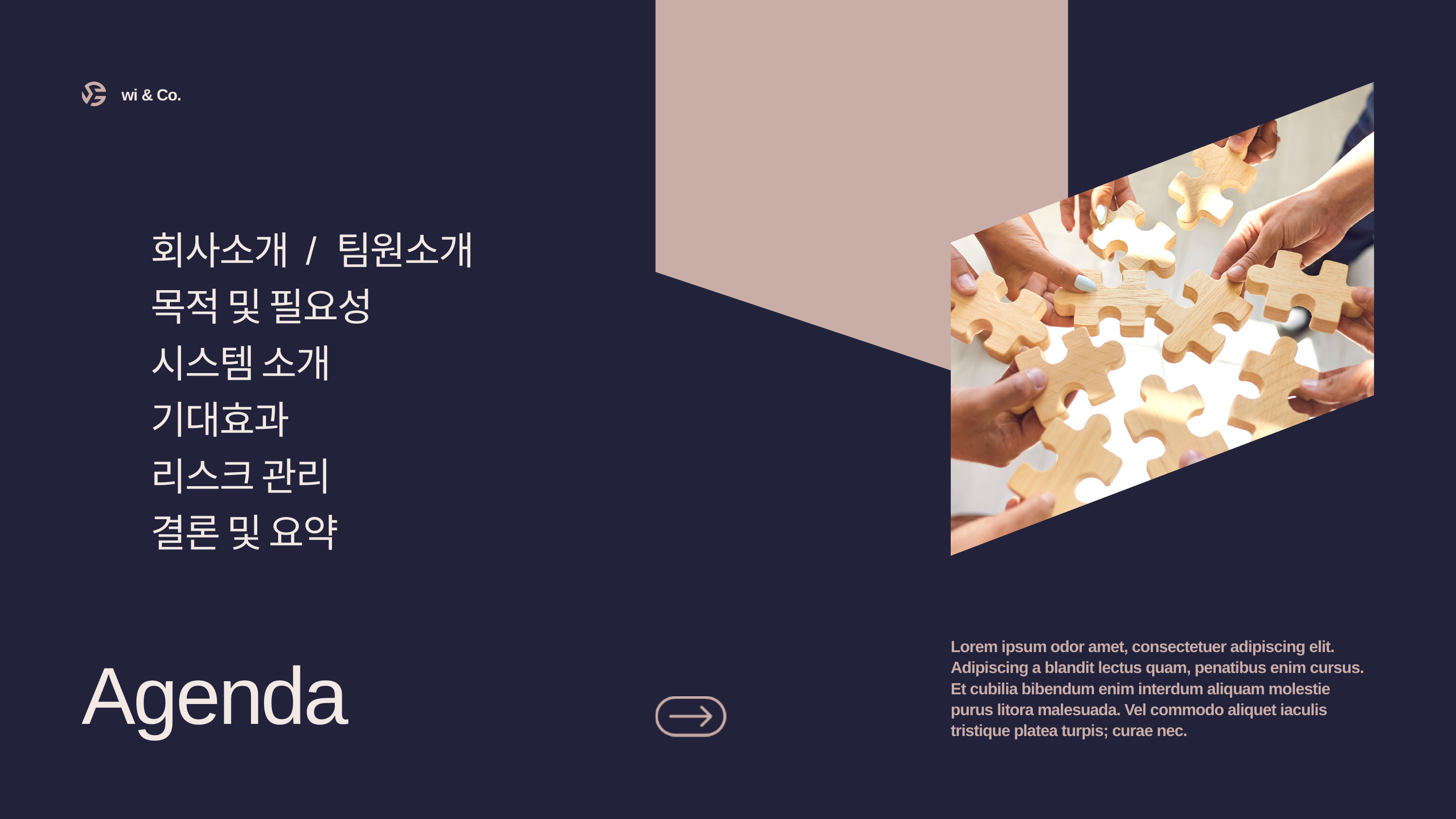

wi & Co.

회사소개 / 팀원소개
목적 및 필요성
시스템 소개
기대효과
리스크 관리
결론 및 요약
Agenda
Lorem ipsum odor amet, consectetuer adipiscing elit. Adipiscing a blandit lectus quam, penatibus enim cursus. Et cubilia bibendum enim interdum aliquam molestie purus litora malesuada. Vel commodo aliquet iaculis tristique platea turpis; curae nec.